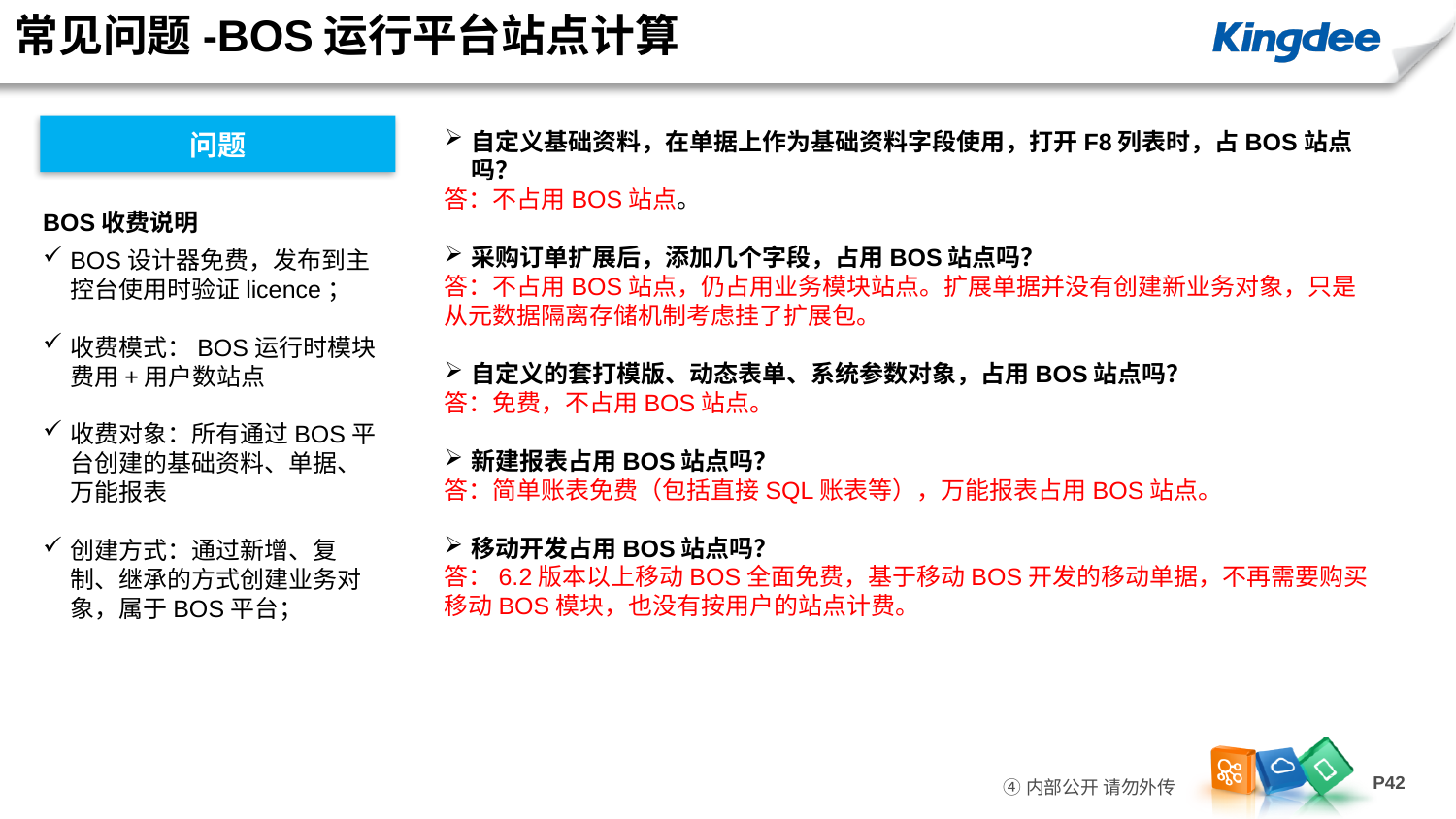

常见问题-BOS运行平台站点计算
问题
自定义基础资料，在单据上作为基础资料字段使用，打开F8列表时，占BOS站点吗？
答：不占用BOS站点。

采购订单扩展后，添加几个字段，占用BOS站点吗？
答：不占用BOS站点，仍占用业务模块站点。扩展单据并没有创建新业务对象，只是从元数据隔离存储机制考虑挂了扩展包。

自定义的套打模版、动态表单、系统参数对象，占用BOS站点吗？
答：免费，不占用BOS站点。

新建报表占用BOS站点吗？
答：简单账表免费（包括直接SQL账表等），万能报表占用BOS站点。

移动开发占用BOS站点吗？
答：6.2版本以上移动BOS全面免费，基于移动BOS开发的移动单据，不再需要购买移动BOS模块，也没有按用户的站点计费。

BOS收费说明
BOS设计器免费，发布到主控台使用时验证licence；

收费模式：BOS运行时模块费用+用户数站点

收费对象：所有通过BOS平台创建的基础资料、单据、万能报表

创建方式：通过新增、复制、继承的方式创建业务对象，属于BOS平台；